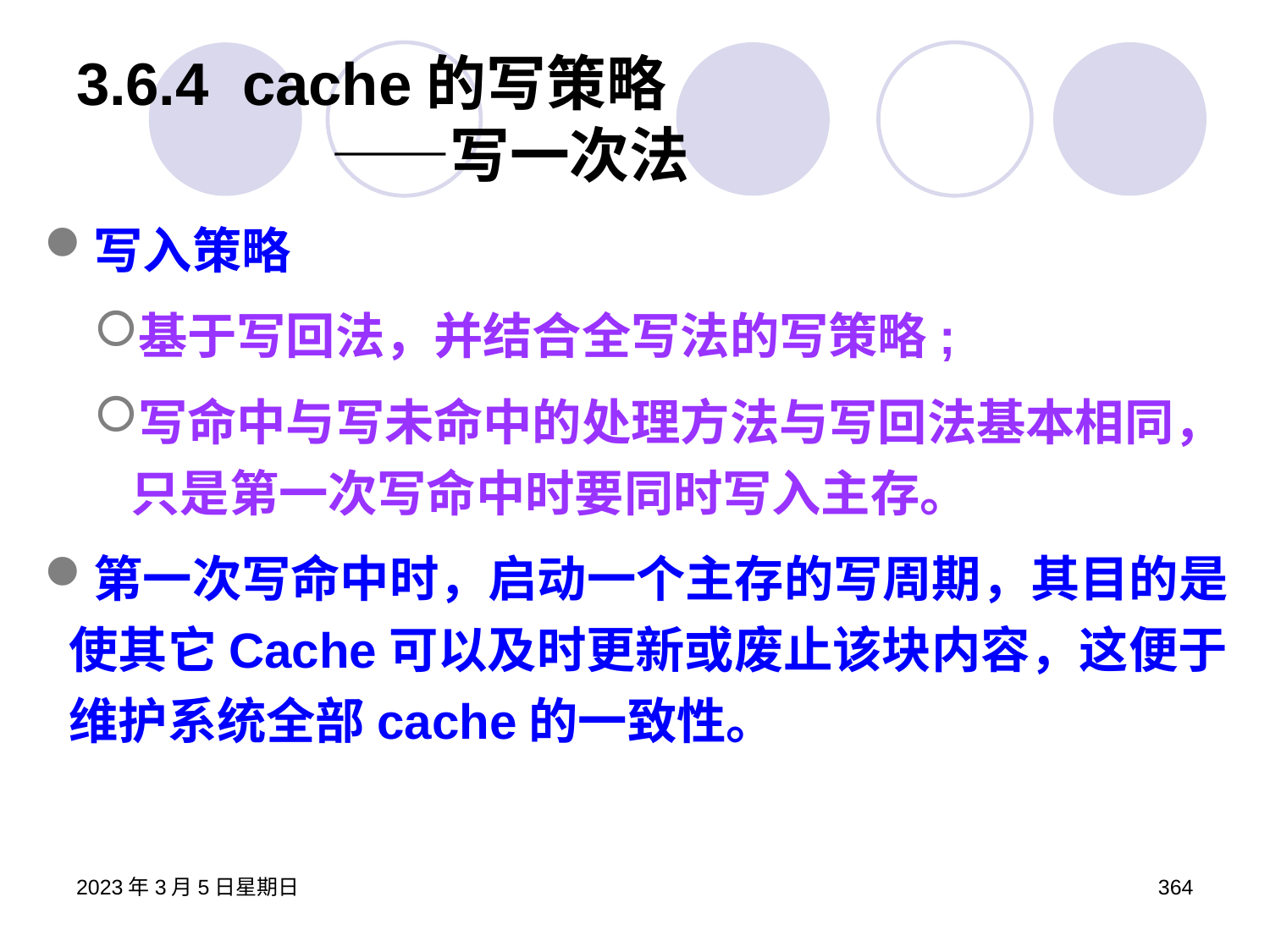

# 3.6.4  cache的写策略 ——写一次法
写入策略
基于写回法，并结合全写法的写策略;
写命中与写未命中的处理方法与写回法基本相同，只是第一次写命中时要同时写入主存。
第一次写命中时，启动一个主存的写周期，其目的是使其它Cache可以及时更新或废止该块内容，这便于维护系统全部cache的一致性。
2023年3月5日星期日
364